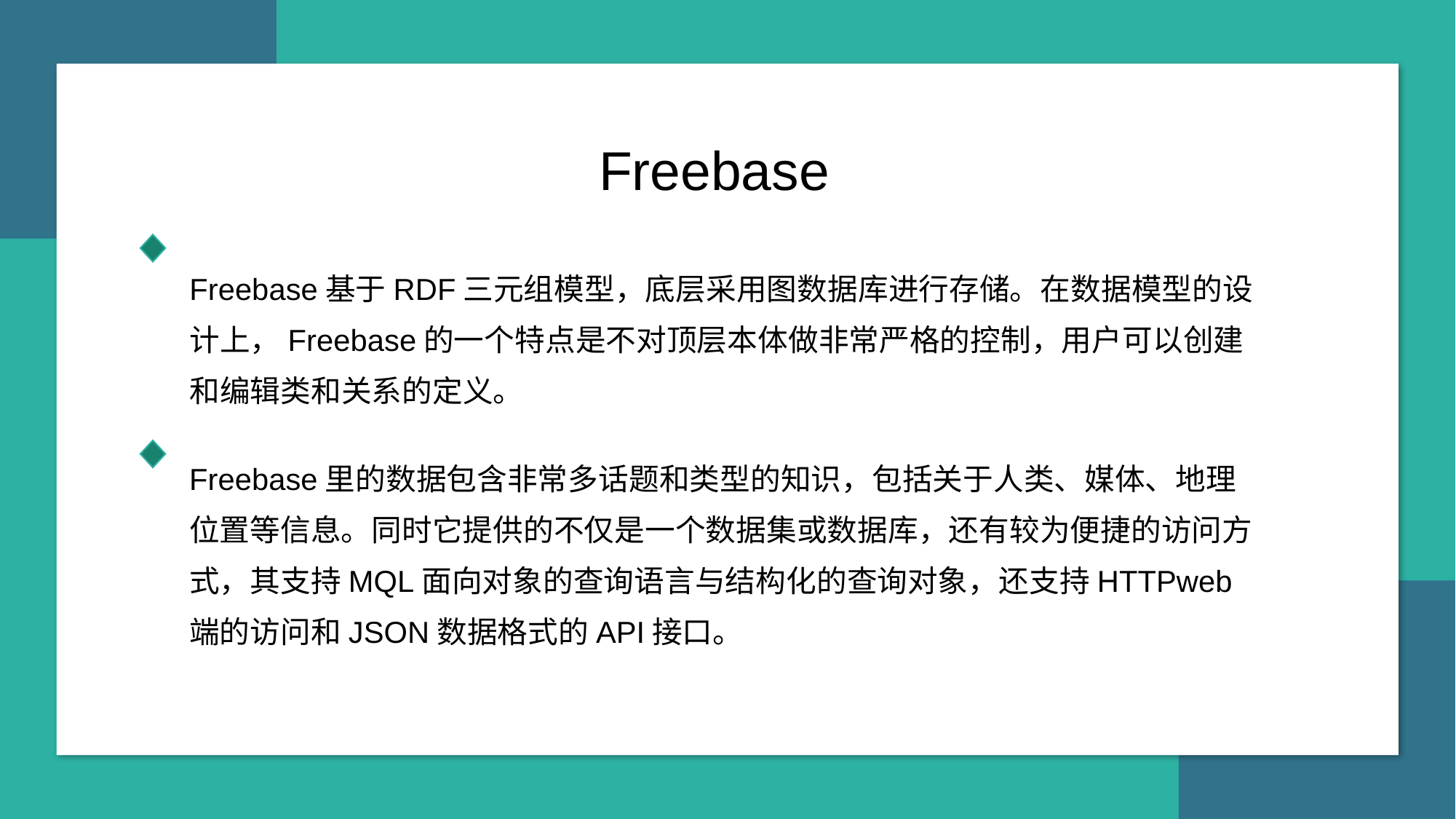

Freebase

Freebase基于RDF三元组模型，底层采用图数据库进行存储。在数据模型的设计上，Freebase的一个特点是不对顶层本体做非常严格的控制，用户可以创建和编辑类和关系的定义。

Freebase里的数据包含非常多话题和类型的知识，包括关于人类、媒体、地理位置等信息。同时它提供的不仅是一个数据集或数据库，还有较为便捷的访问方式，其支持MQL面向对象的查询语言与结构化的查询对象，还支持HTTPweb端的访问和JSON数据格式的API接口。